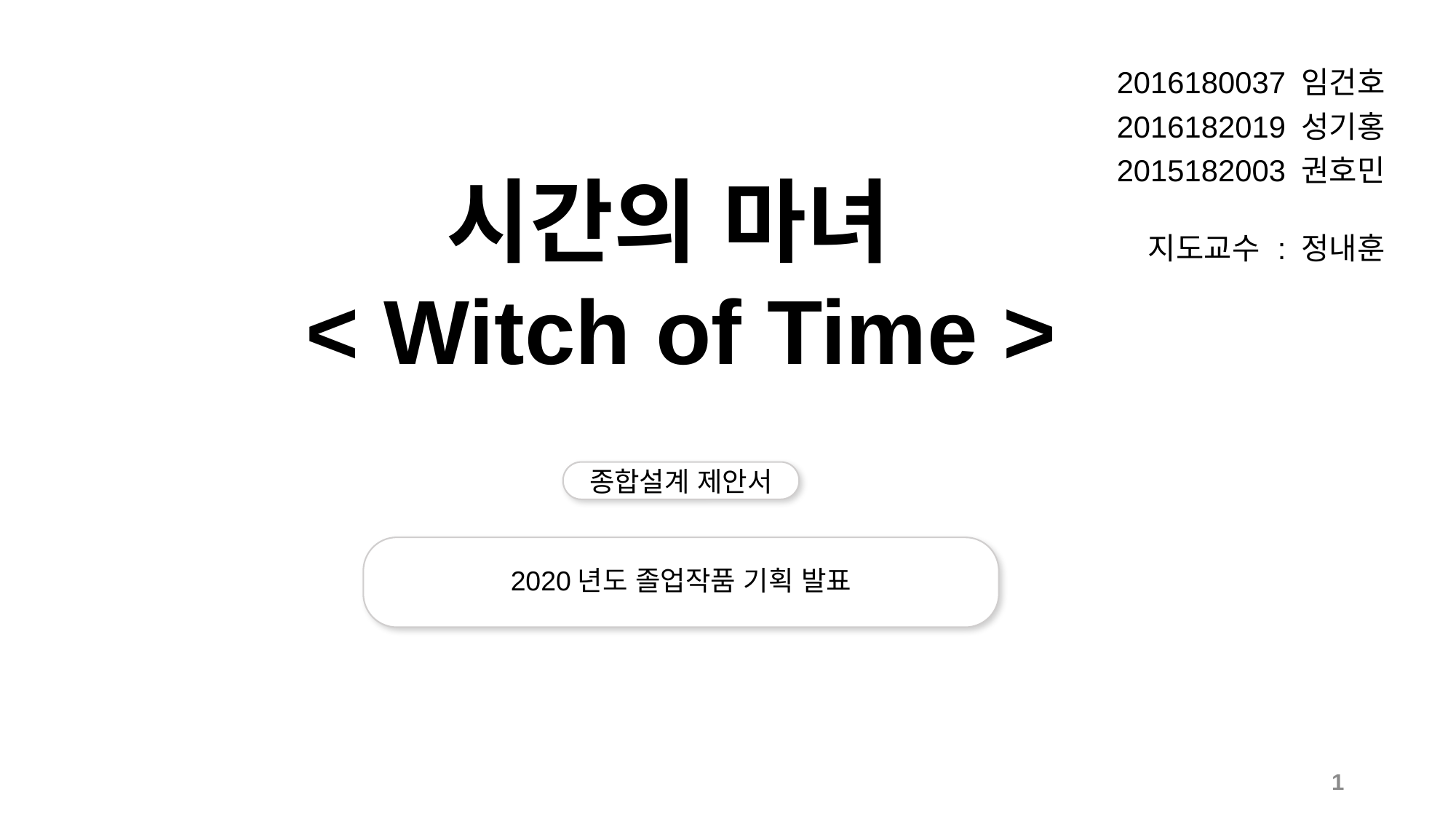

| 2016180037 임건호 2016182019 성기홍 2015182003 권호민 지도교수 : 정내훈 |
| --- |
시간의 마녀
< Witch of Time >
종합설계 제안서
2020년도 졸업작품 기획 발표
1